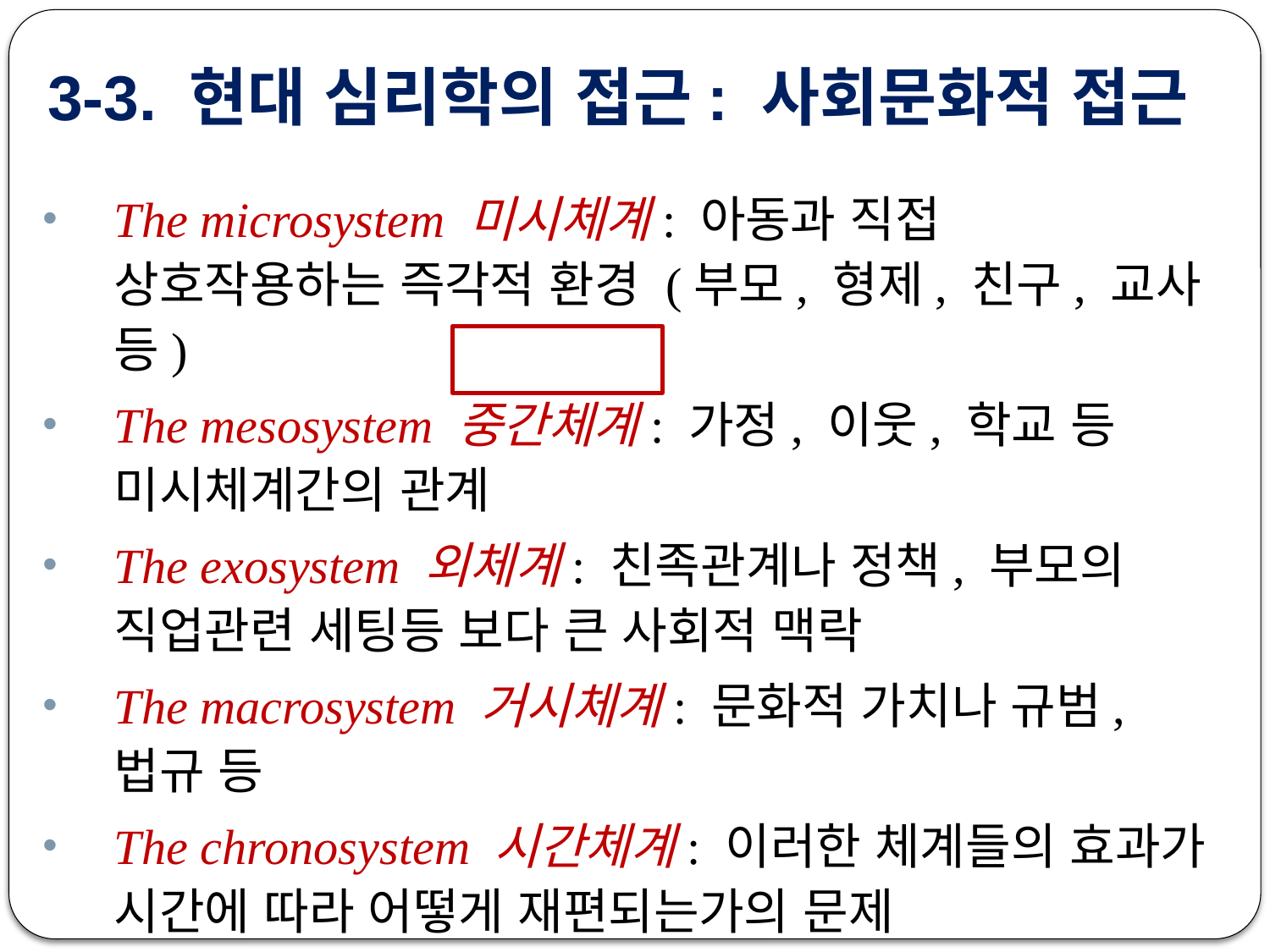

# 3-3. 현대 심리학의 접근: 사회문화적 접근
The microsystem 미시체계: 아동과 직접 상호작용하는 즉각적 환경 (부모, 형제, 친구, 교사 등)
The mesosystem 중간체계: 가정, 이웃, 학교 등 미시체계간의 관계
The exosystem 외체계: 친족관계나 정책, 부모의 직업관련 세팅등 보다 큰 사회적 맥락
The macrosystem 거시체계: 문화적 가치나 규범, 법규 등
The chronosystem 시간체계: 이러한 체계들의 효과가 시간에 따라 어떻게 재편되는가의 문제